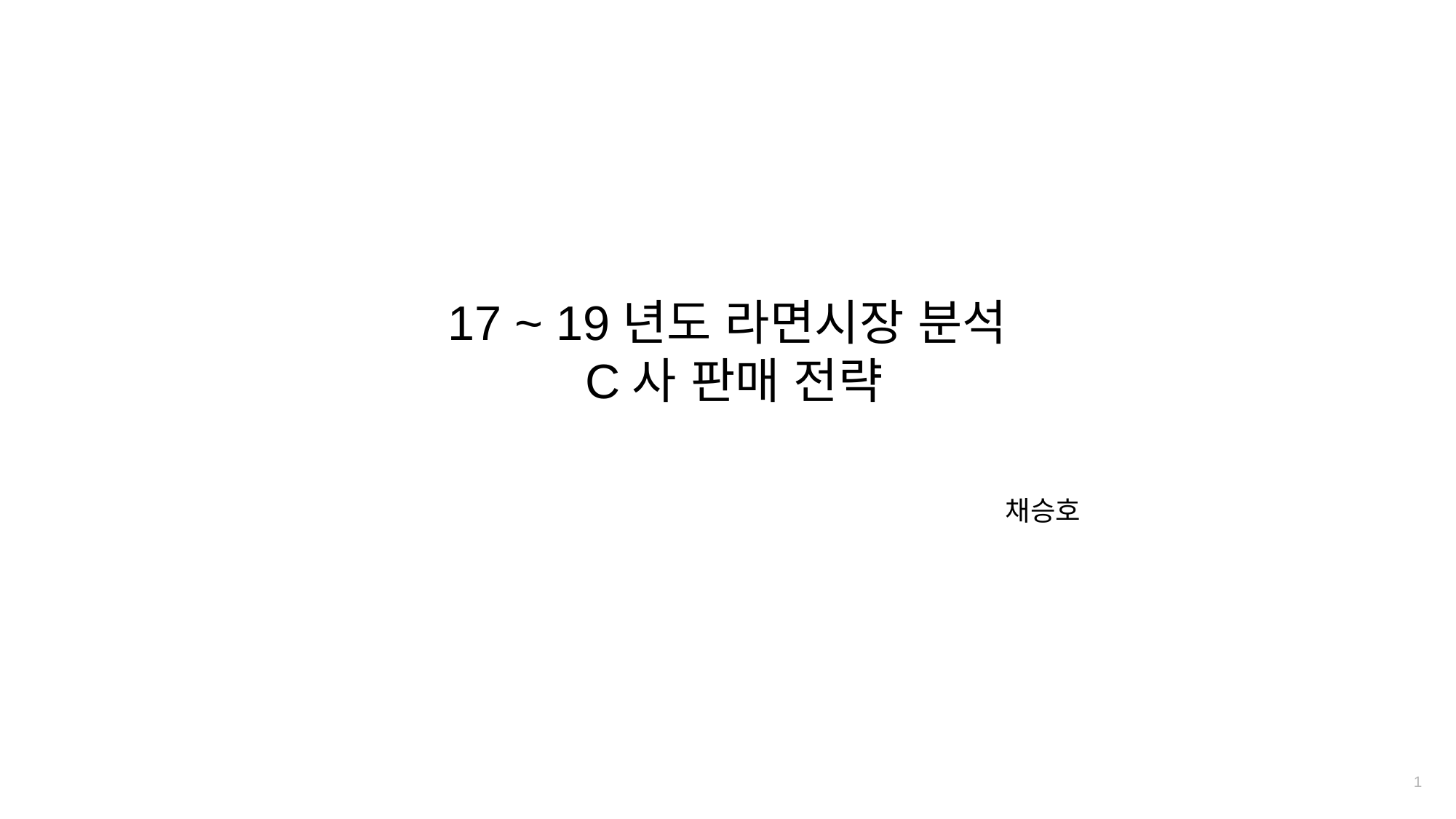

17 ~ 19년도 라면시장 분석
 C사 판매 전략
채승호
1